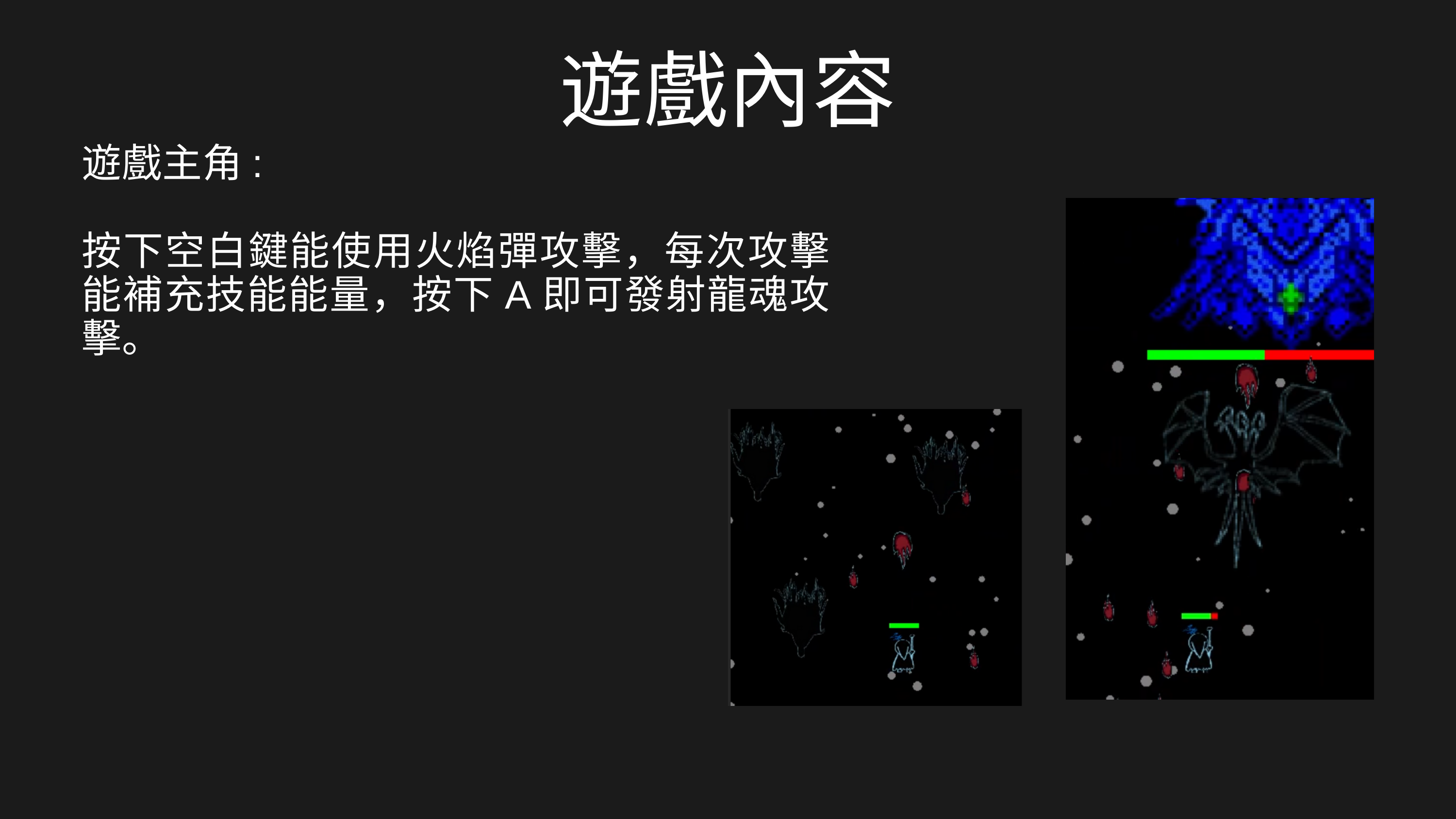

遊戲內容
遊戲主角:

按下空白鍵能使用火焰彈攻擊，每次攻擊能補充技能能量，按下A即可發射龍魂攻擊。